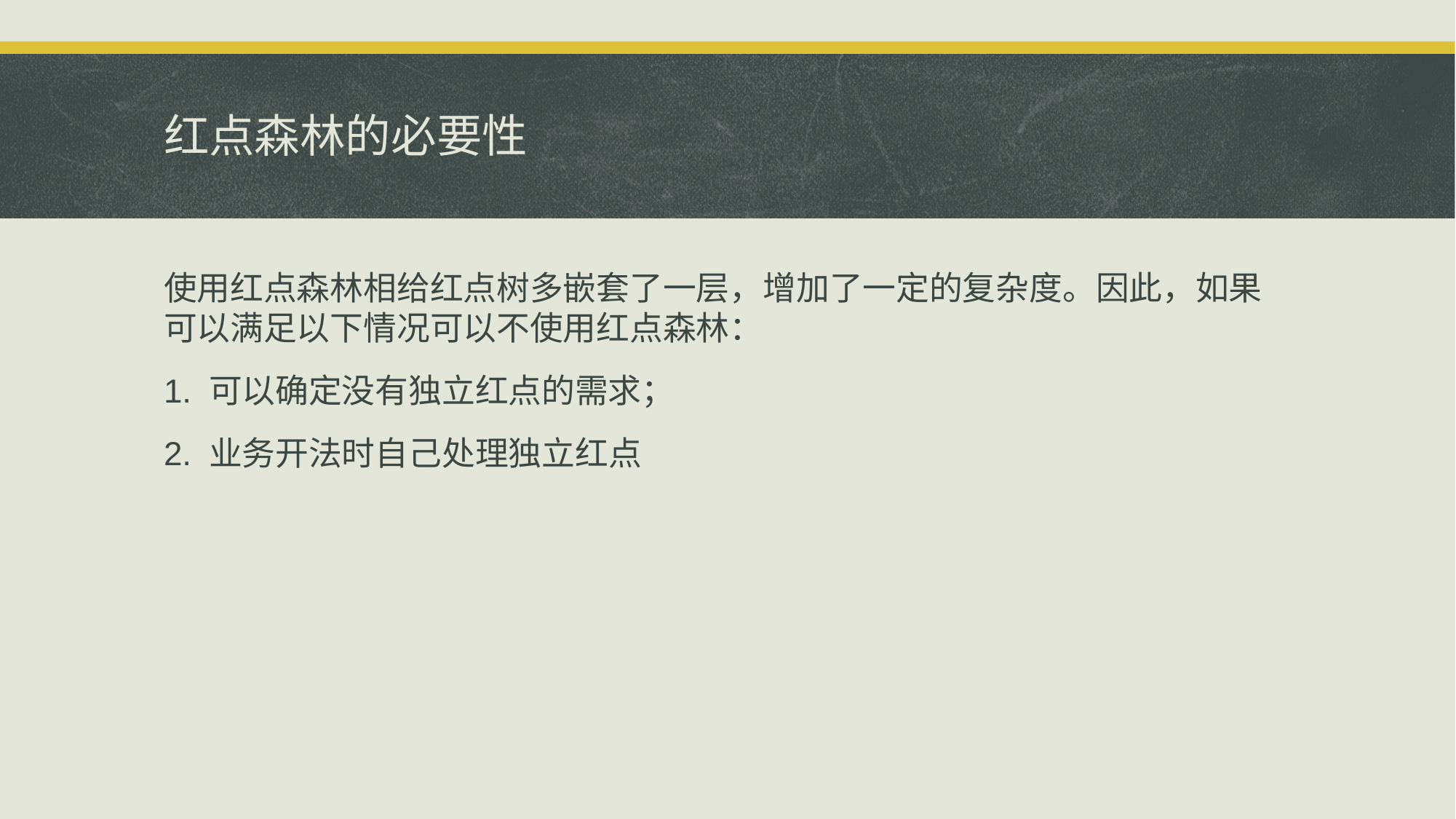

# 红点森林的必要性
使用红点森林相给红点树多嵌套了一层，增加了一定的复杂度。因此，如果可以满足以下情况可以不使用红点森林：
1. 可以确定没有独立红点的需求；
2. 业务开法时自己处理独立红点